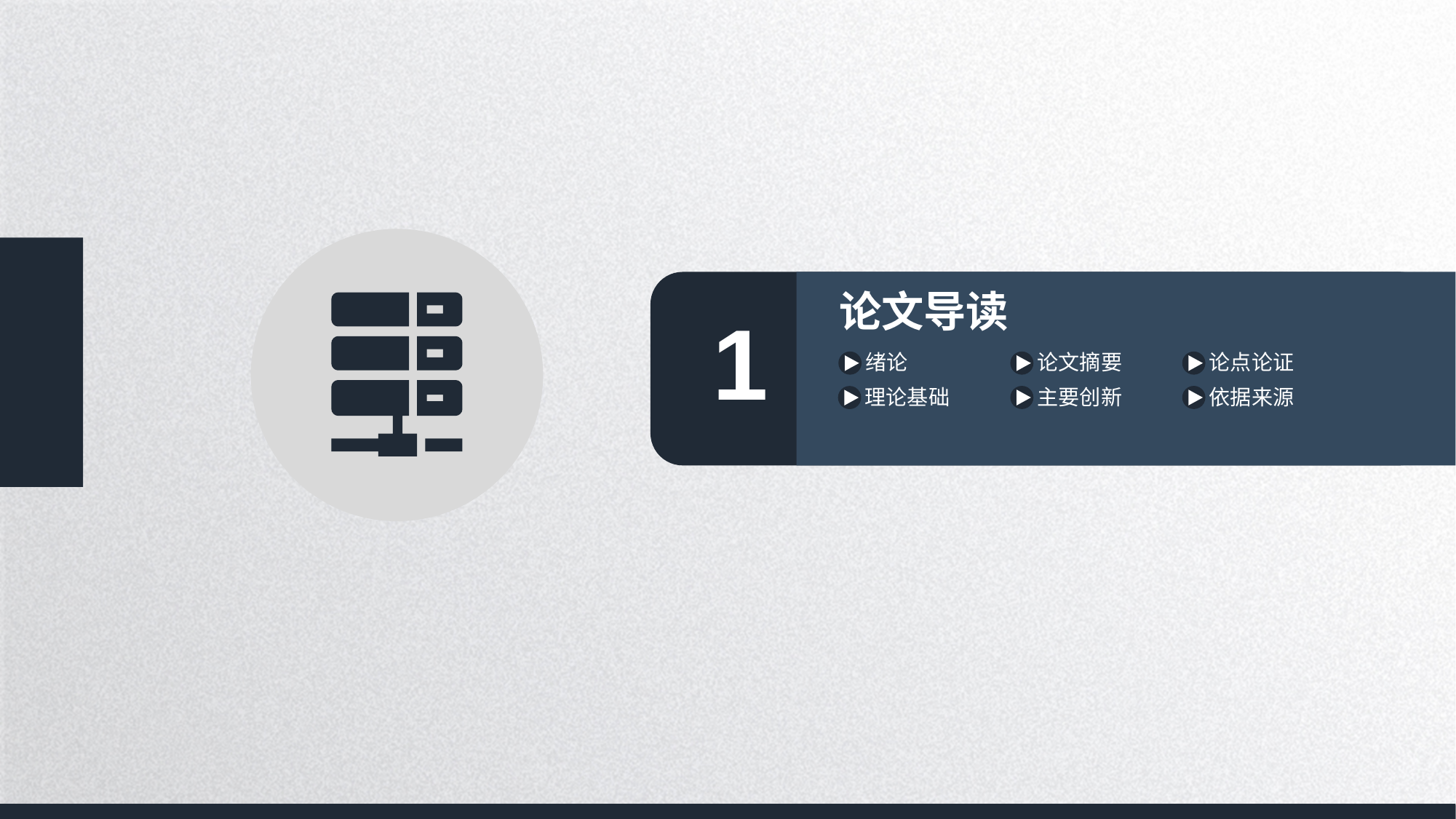

论文导读

1
绪论

论文摘要

论点论证

主要创新

依据来源

理论基础

延时符